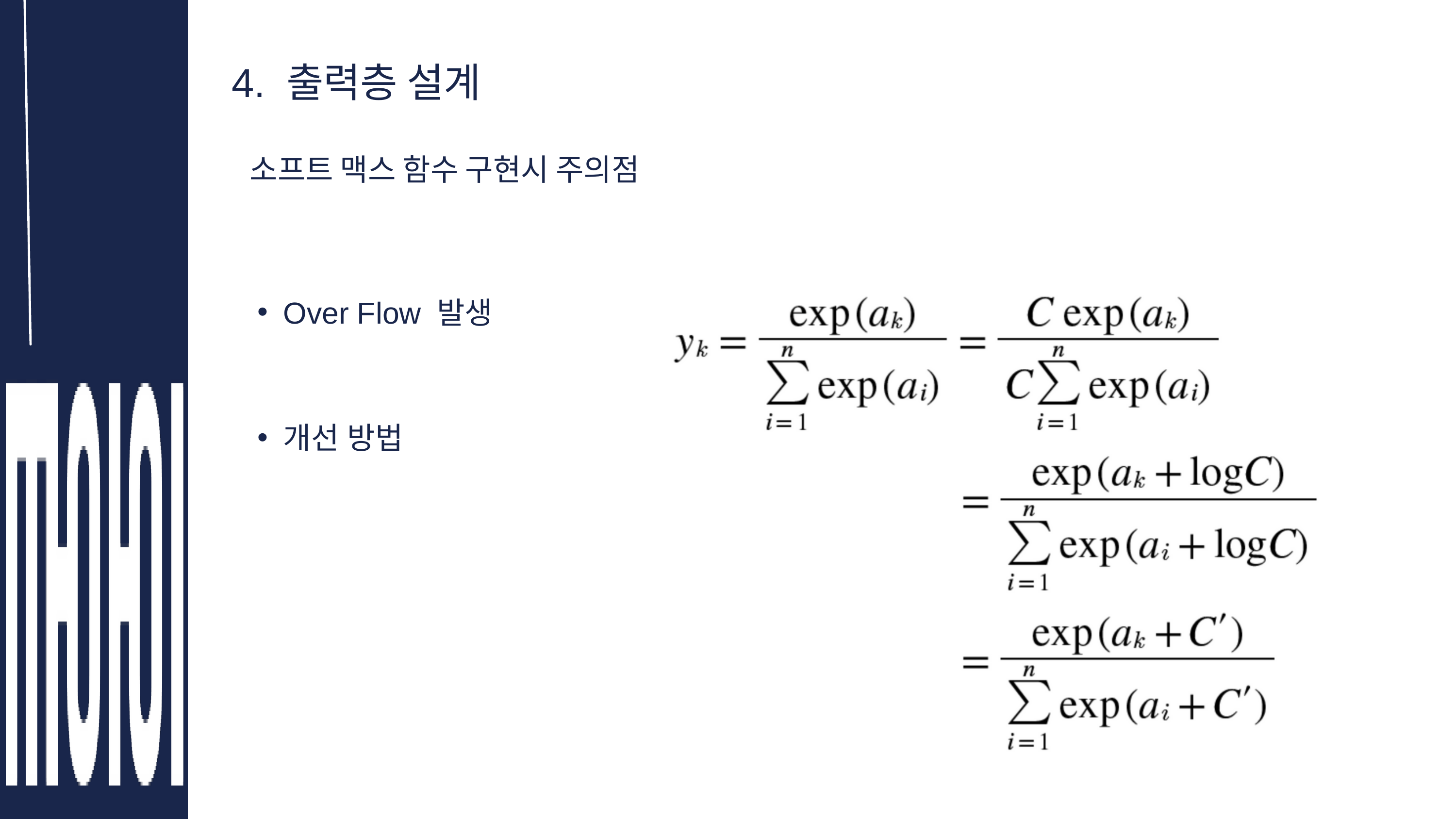

4. 출력층 설계
소프트 맥스 함수 구현시 주의점

Over Flow 발생

개선 방법